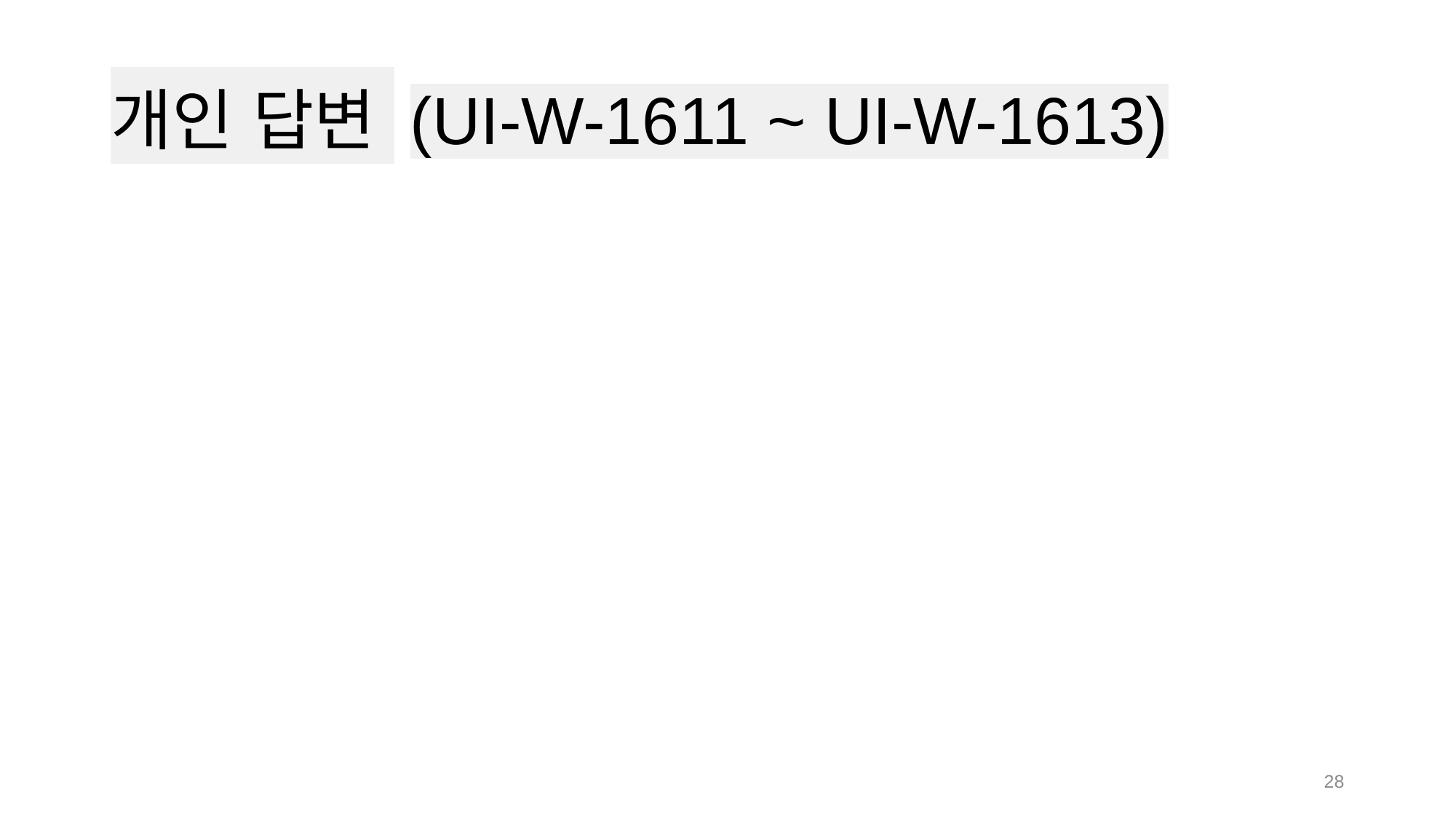

# 개인 답변 (UI-W-1611 ~ UI-W-1613)
28